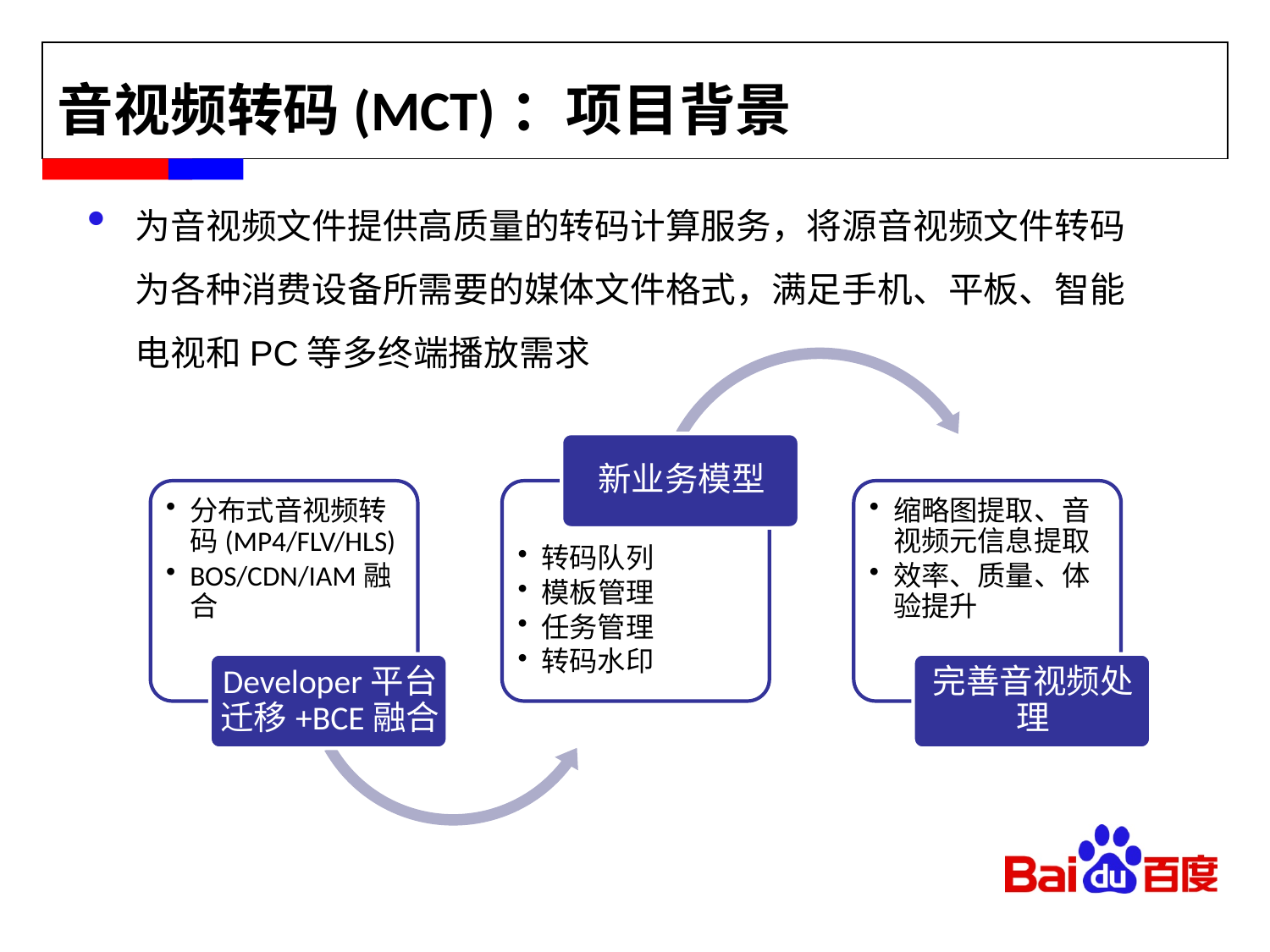

# 音视频转码(MCT)：项目背景
为音视频文件提供高质量的转码计算服务，将源音视频文件转码为各种消费设备所需要的媒体文件格式，满足手机、平板、智能电视和PC等多终端播放需求
分布式音视频转码(MP4/FLV/HLS)
BOS/CDN/IAM融合
Developer平台迁移+BCE融合
转码队列
模板管理
任务管理
转码水印
新业务模型
缩略图提取、音视频元信息提取
效率、质量、体验提升
完善音视频处理